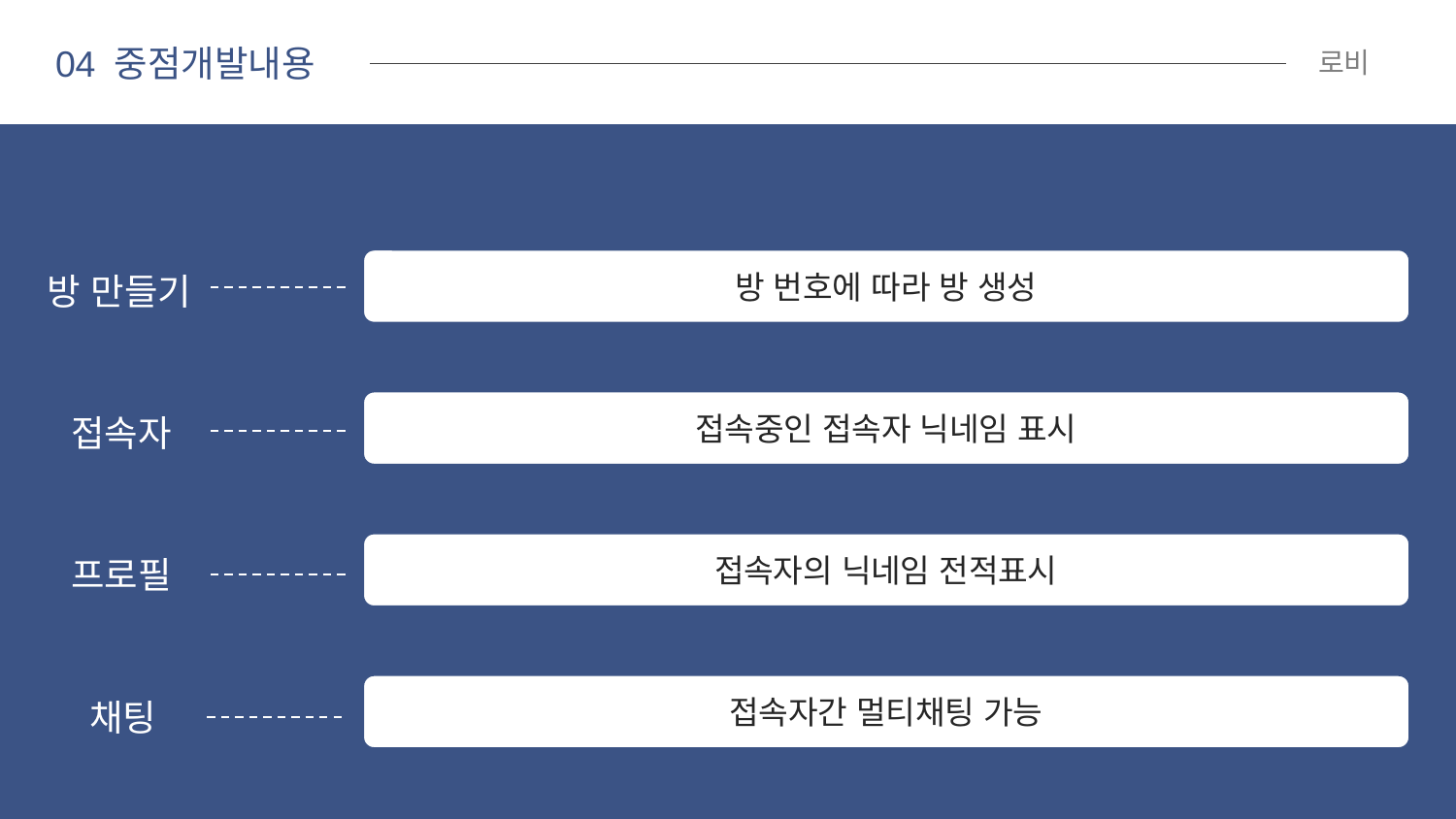

04 중점개발내용
로비

방 번호에 따라 방 생성
방 만들기
접속중인 접속자 닉네임 표시
접속자
접속자의 닉네임 전적표시
프로필
접속자간 멀티채팅 가능
채팅